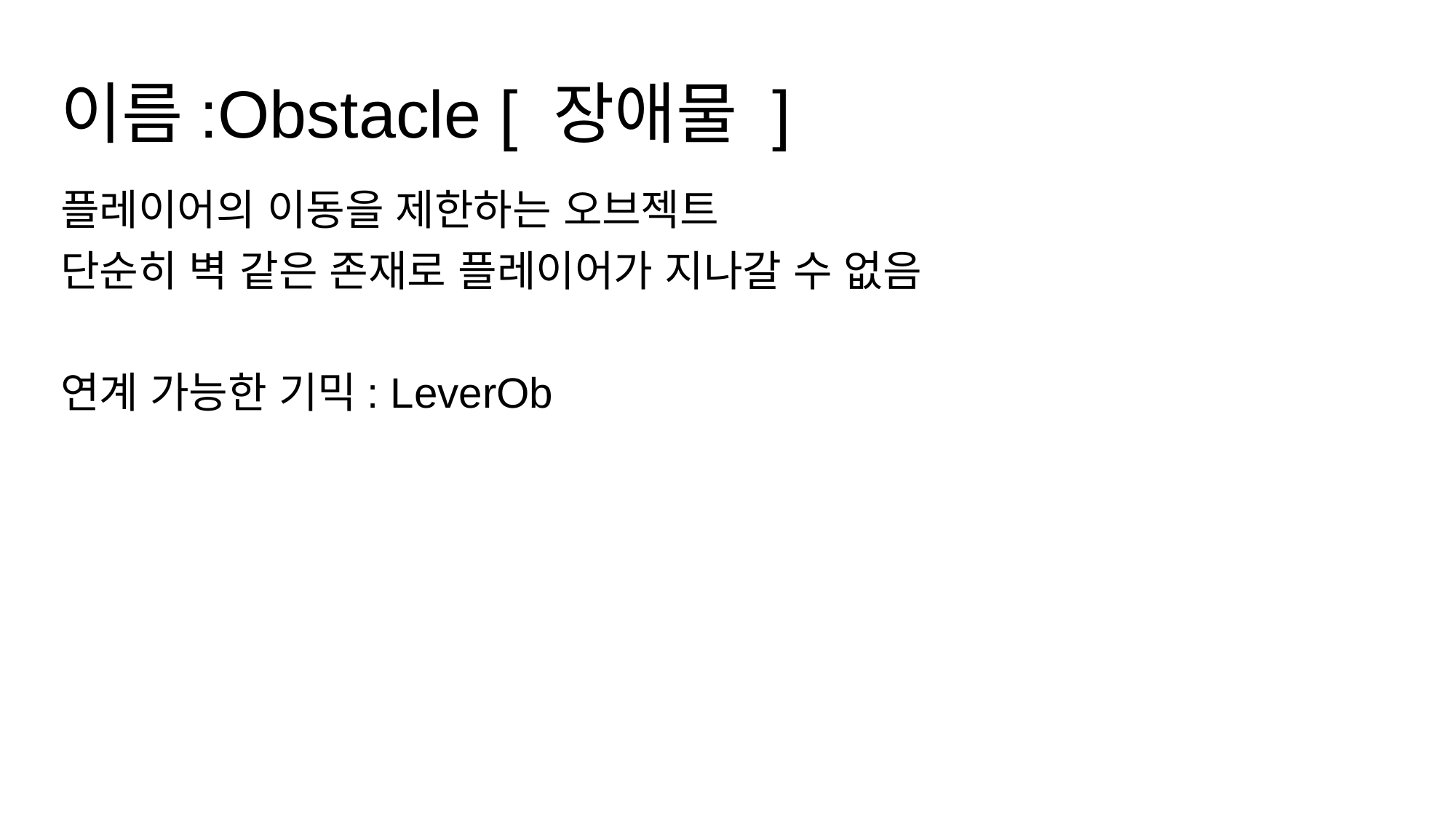

# 이름:Obstacle [ 장애물 ]
플레이어의 이동을 제한하는 오브젝트
단순히 벽 같은 존재로 플레이어가 지나갈 수 없음

연계 가능한 기믹: LeverOb